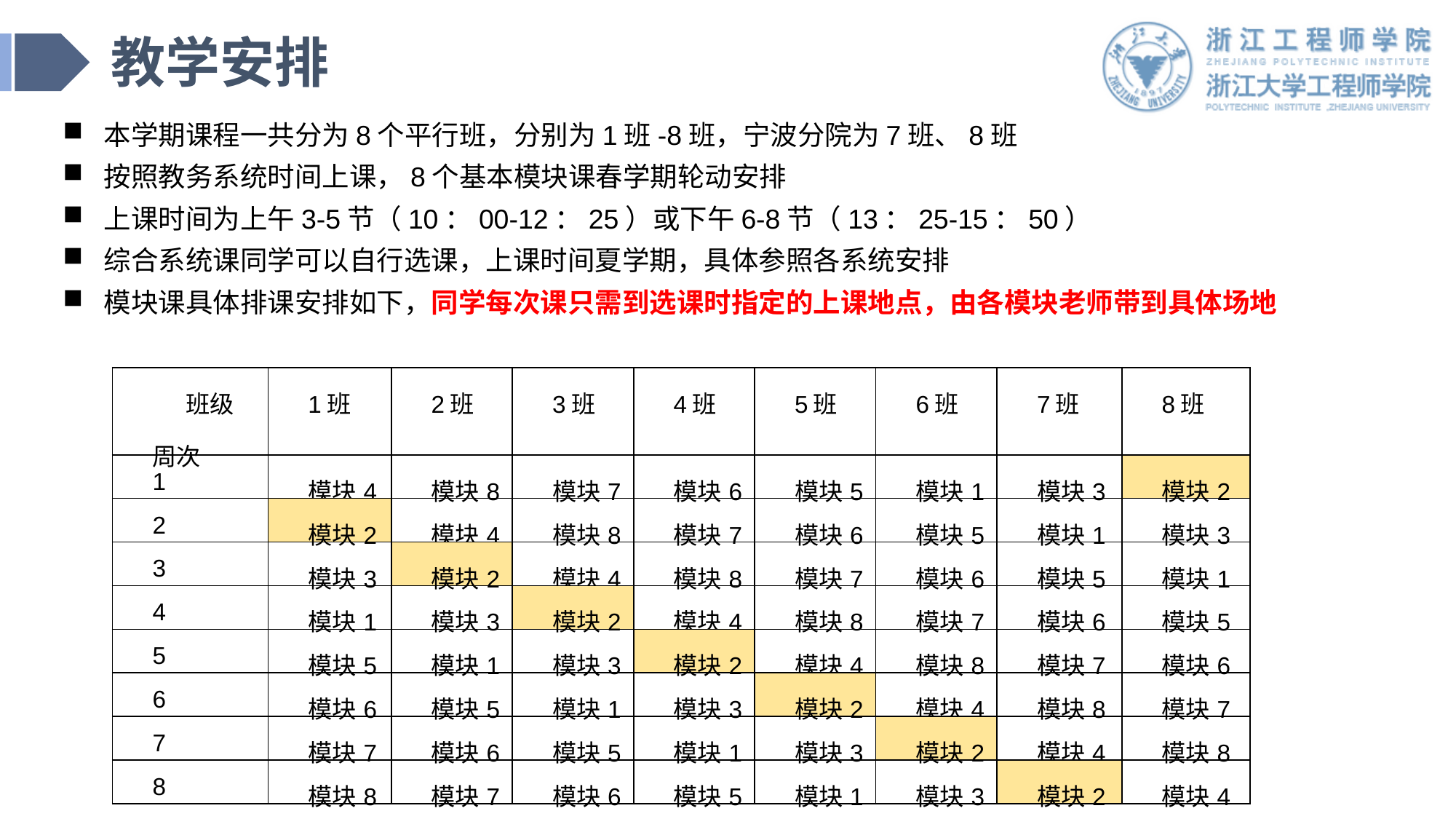

# 教学安排
本学期课程一共分为8个平行班，分别为1班-8班，宁波分院为7班、8班
按照教务系统时间上课，8个基本模块课春学期轮动安排
上课时间为上午3-5节（10：00-12：25）或下午6-8节（13：25-15：50）
综合系统课同学可以自行选课，上课时间夏学期，具体参照各系统安排
模块课具体排课安排如下，同学每次课只需到选课时指定的上课地点，由各模块老师带到具体场地
| 班级 周次 | 1班 | 2班 | 3班 | 4班 | 5班 | 6班 | 7班 | 8班 |
| --- | --- | --- | --- | --- | --- | --- | --- | --- |
| 1 | 模块4 | 模块8 | 模块7 | 模块6 | 模块5 | 模块1 | 模块3 | 模块2 |
| 2 | 模块2 | 模块4 | 模块8 | 模块7 | 模块6 | 模块5 | 模块1 | 模块3 |
| 3 | 模块3 | 模块2 | 模块4 | 模块8 | 模块7 | 模块6 | 模块5 | 模块1 |
| 4 | 模块1 | 模块3 | 模块2 | 模块4 | 模块8 | 模块7 | 模块6 | 模块5 |
| 5 | 模块5 | 模块1 | 模块3 | 模块2 | 模块4 | 模块8 | 模块7 | 模块6 |
| 6 | 模块6 | 模块5 | 模块1 | 模块3 | 模块2 | 模块4 | 模块8 | 模块7 |
| 7 | 模块7 | 模块6 | 模块5 | 模块1 | 模块3 | 模块2 | 模块4 | 模块8 |
| 8 | 模块8 | 模块7 | 模块6 | 模块5 | 模块1 | 模块3 | 模块2 | 模块4 |